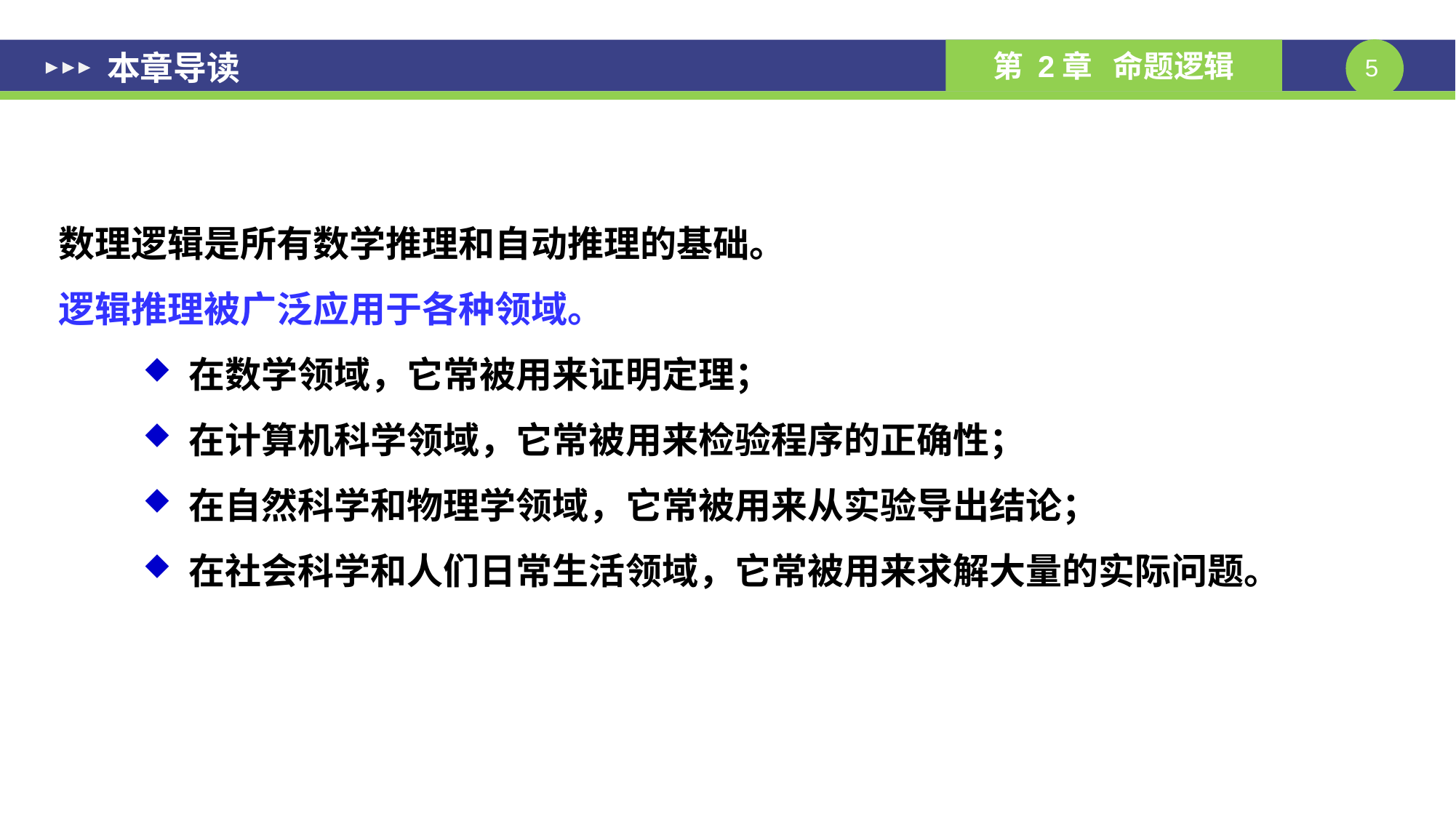

本章导读
数理逻辑是所有数学推理和自动推理的基础。
逻辑推理被广泛应用于各种领域。
 在数学领域，它常被用来证明定理；
 在计算机科学领域，它常被用来检验程序的正确性；
 在自然科学和物理学领域，它常被用来从实验导出结论；
 在社会科学和人们日常生活领域，它常被用来求解大量的实际问题。